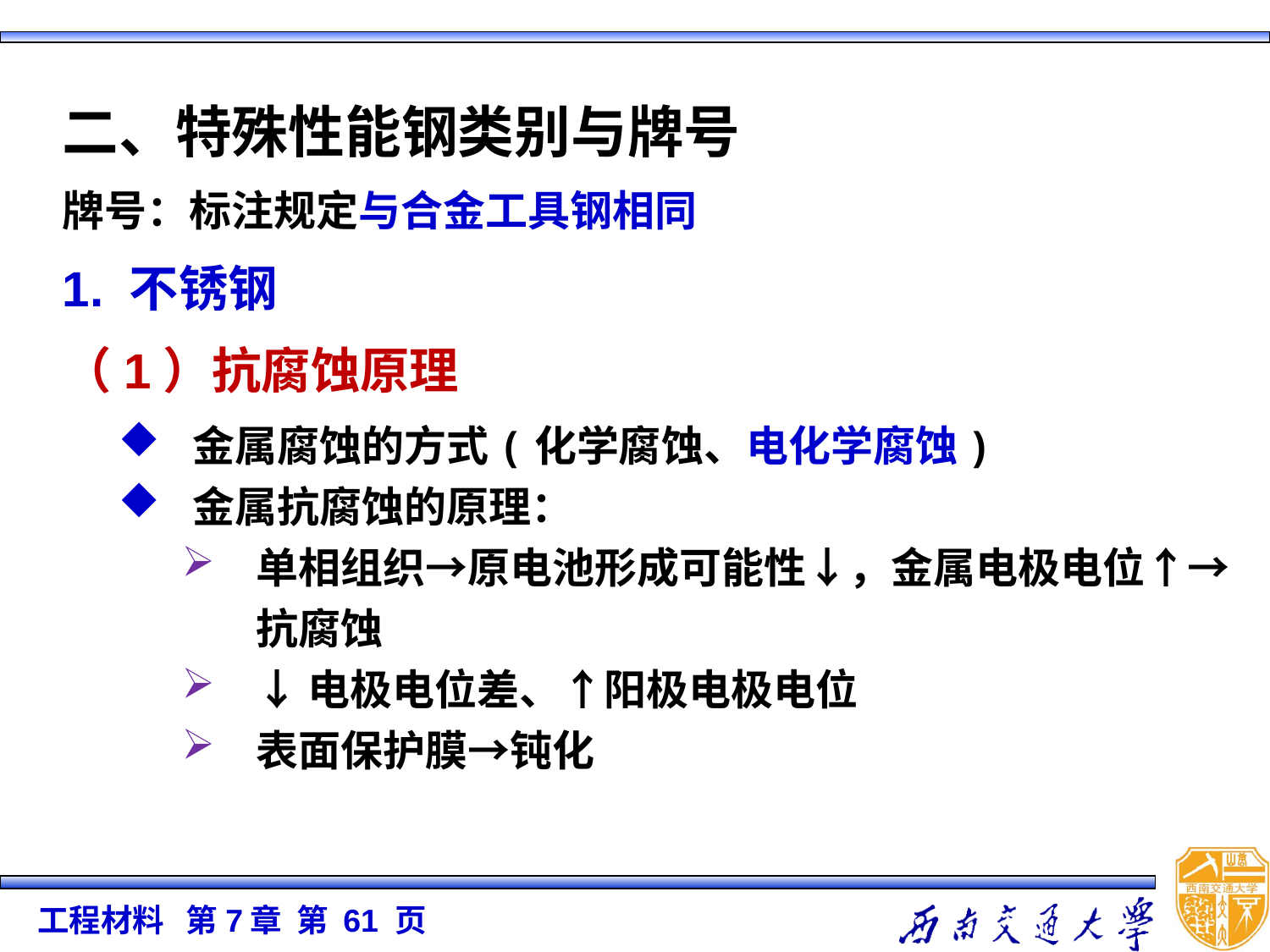

二、特殊性能钢类别与牌号
牌号：标注规定与合金工具钢相同
1. 不锈钢
（1）抗腐蚀原理
金属腐蚀的方式(化学腐蚀、电化学腐蚀)
金属抗腐蚀的原理：
单相组织→原电池形成可能性↓，金属电极电位↑→抗腐蚀
↓电极电位差、↑阳极电极电位
表面保护膜→钝化